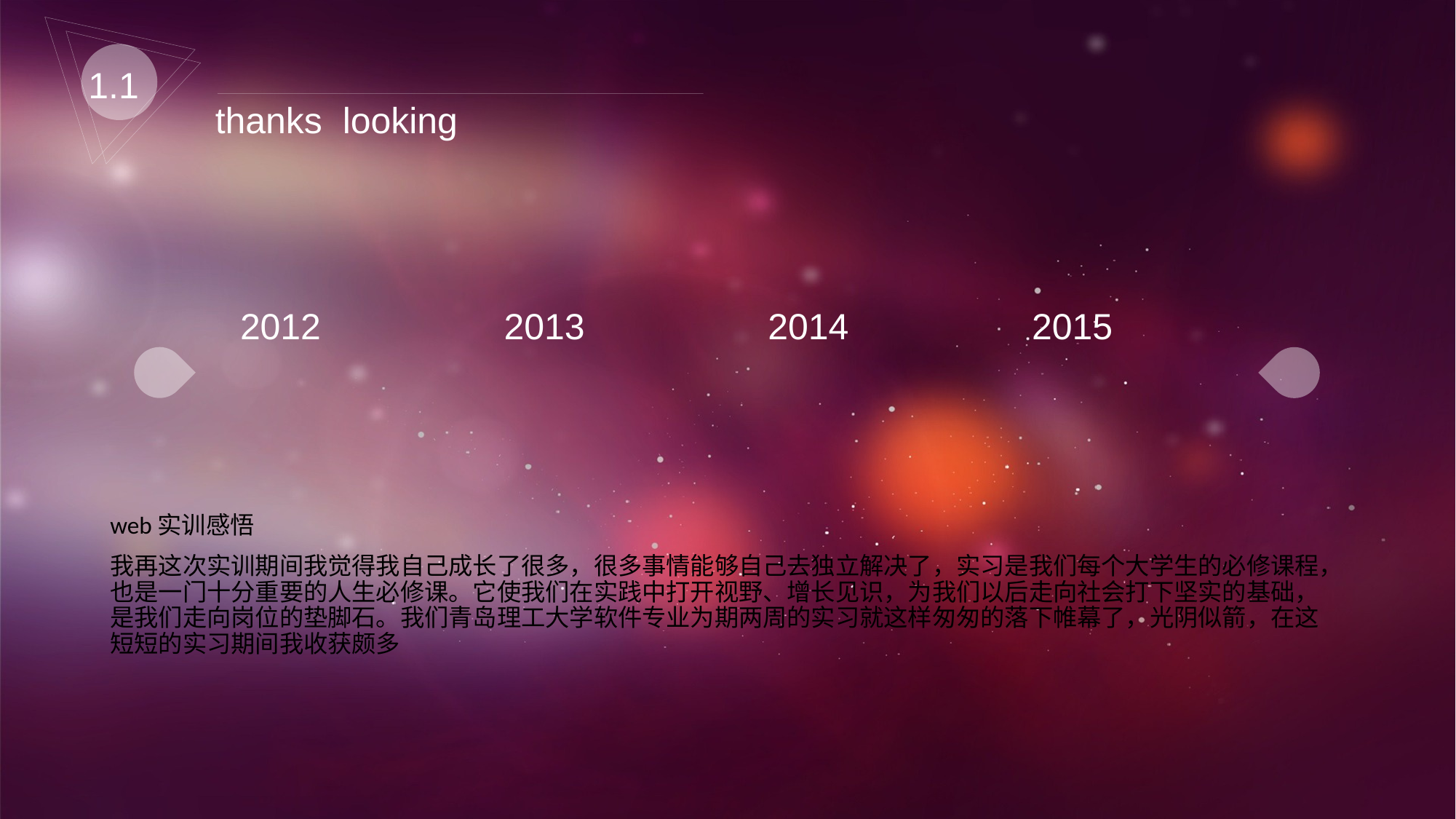

1.1
thanks  looking
# web实训感悟
2012
2013
2014
2015

我再这次实训期间我觉得我自己成长了很多，很多事情能够自己去独立解决了，实习是我们每个大学生的必修课程，也是一门十分重要的人生必修课。它使我们在实践中打开视野、增长见识，为我们以后走向社会打下坚实的基础，是我们走向岗位的垫脚石。我们青岛理工大学软件专业为期两周的实习就这样匆匆的落下帷幕了，光阴似箭，在这短短的实习期间我收获颇多